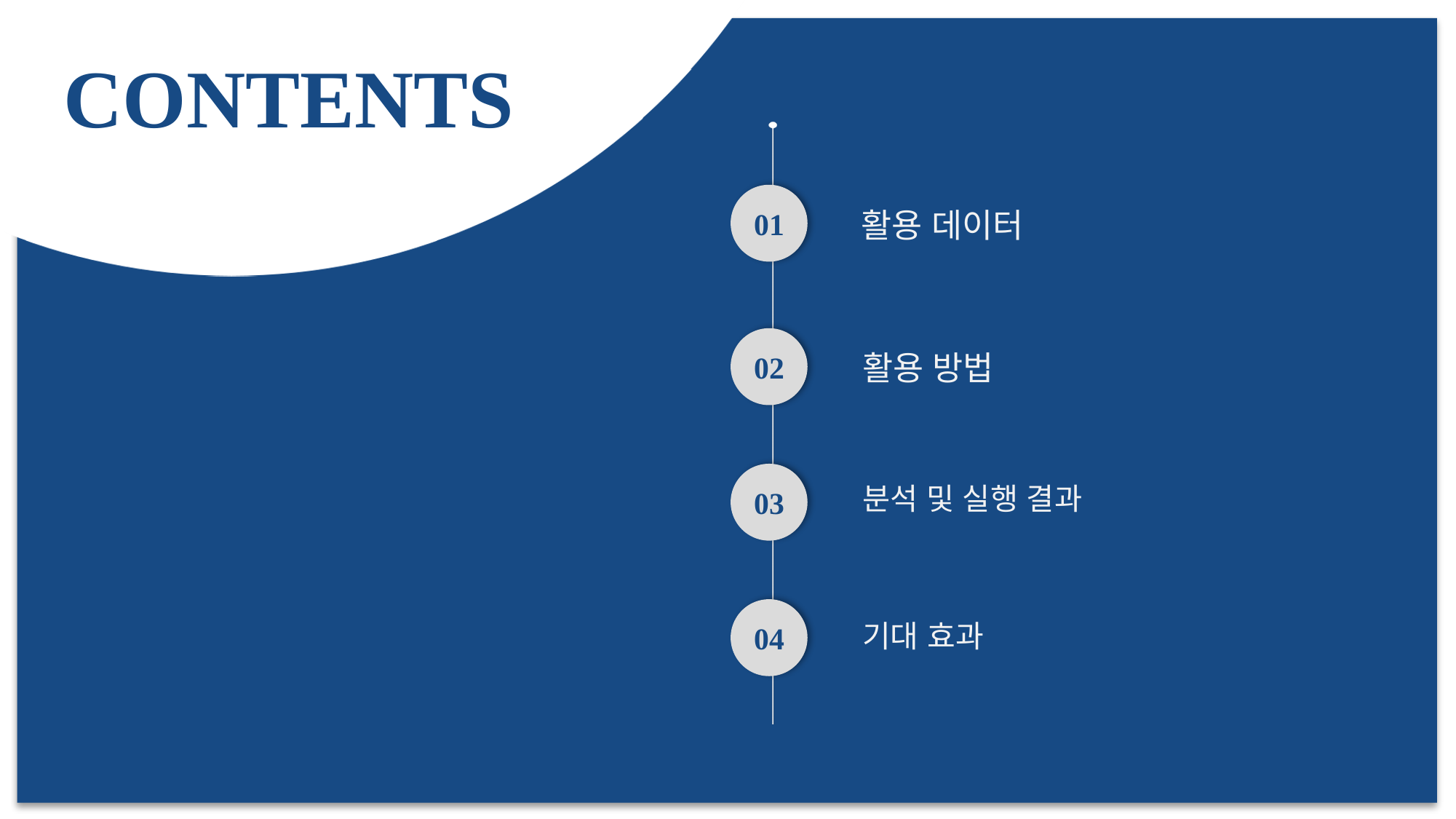

활용 데이터
활용 방법
분석 및 실행 결과
기대 효과